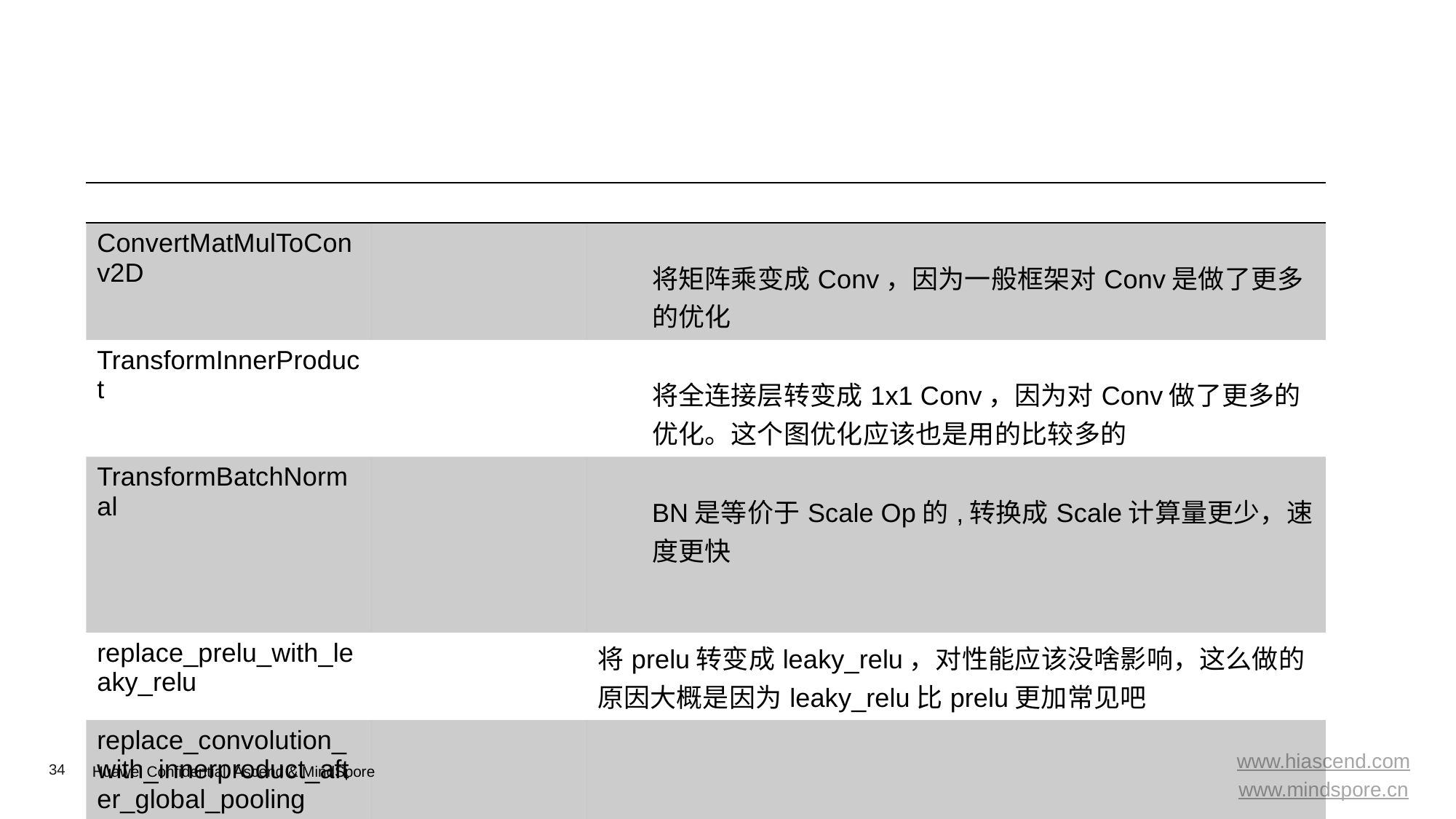

#

|  |  |  |
| --- | --- | --- |
| ConvertMatMulToConv2D |  | 将矩阵乘变成Conv，因为一般框架对Conv是做了更多的优化 |
| TransformInnerProduct |  | 将全连接层转变成1x1 Conv，因为对Conv做了更多的优化。这个图优化应该也是用的比较多的 |
| TransformBatchNormal |  | BN是等价于Scale Op的,转换成Scale计算量更少，速度更快 |
| replace\_prelu\_with\_leaky\_relu |  | 将prelu转变成leaky\_relu，对性能应该没啥影响，这么做的原因大概是因为leaky\_relu比prelu更加常见吧 |
| replace\_convolution\_with\_innerproduct\_after\_global\_pooling |  |  |
| replace\_convolution\_with\_innerproduct\_after\_innerproduct |  |  |